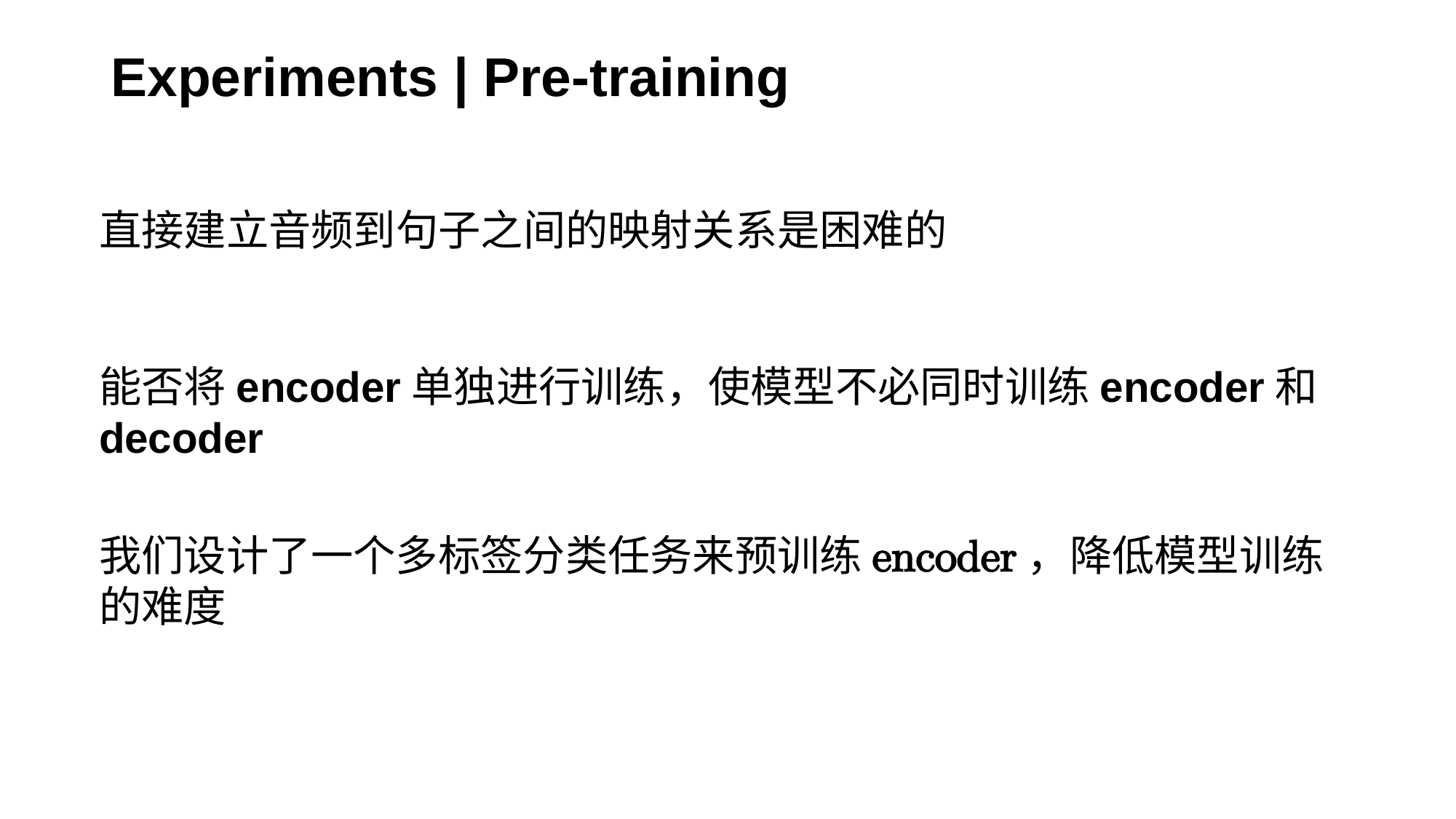

# Experiments | Pre-training
直接建立音频到句子之间的映射关系是困难的
能否将encoder单独进行训练，使模型不必同时训练encoder和decoder
我们设计了一个多标签分类任务来预训练encoder，降低模型训练的难度